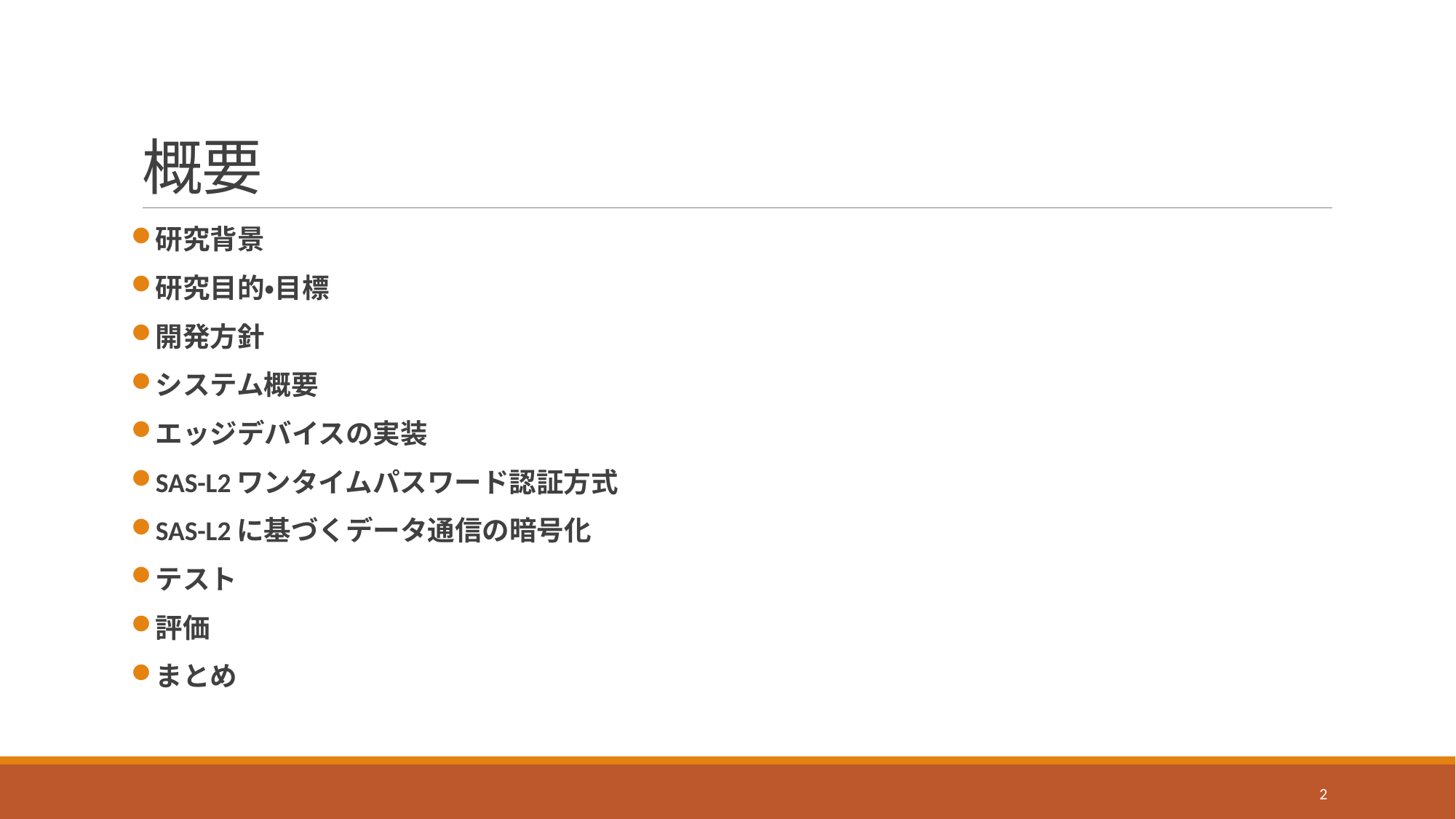

# 概要
研究背景
研究目的・目標
開発方針
システム概要
エッジデバイスの実装
SAS-L2ワンタイムパスワード認証方式
SAS-L2に基づくデータ通信の暗号化
テスト
評価
まとめ
2